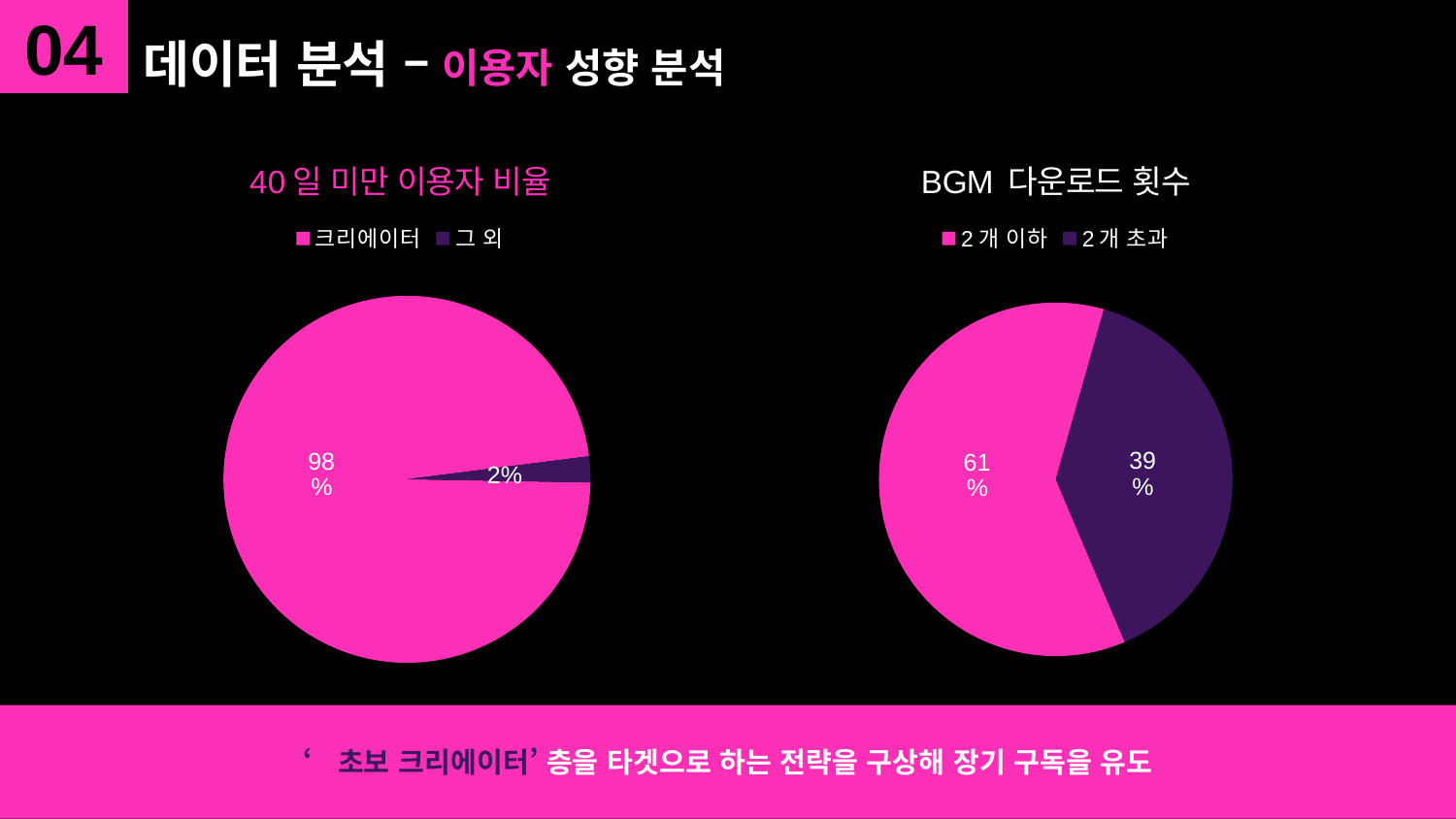

04
# 데이터 분석 – 이용자 성향 분석

### Chart: 40일 미만 이용자 비율

| Category | 성인 10명 중 6명, 유튜버 꿈꾼다 |
|---|---|
| 크리에이터 | 0.9772151898734177 |
| 그 외 | 0.02278481012658229 |

### Chart: BGM 다운로드 횟수

| Category | 성인 10명 중 6명, 유튜버 꿈꾼다 |
|---|---|
| 2개 이하 | 0.6078662270372115 |
| 2개 초과 | 0.3921337729627885 |
‘초보 크리에이터’ 층을 타겟으로 하는 전략을 구상해 장기 구독을 유도